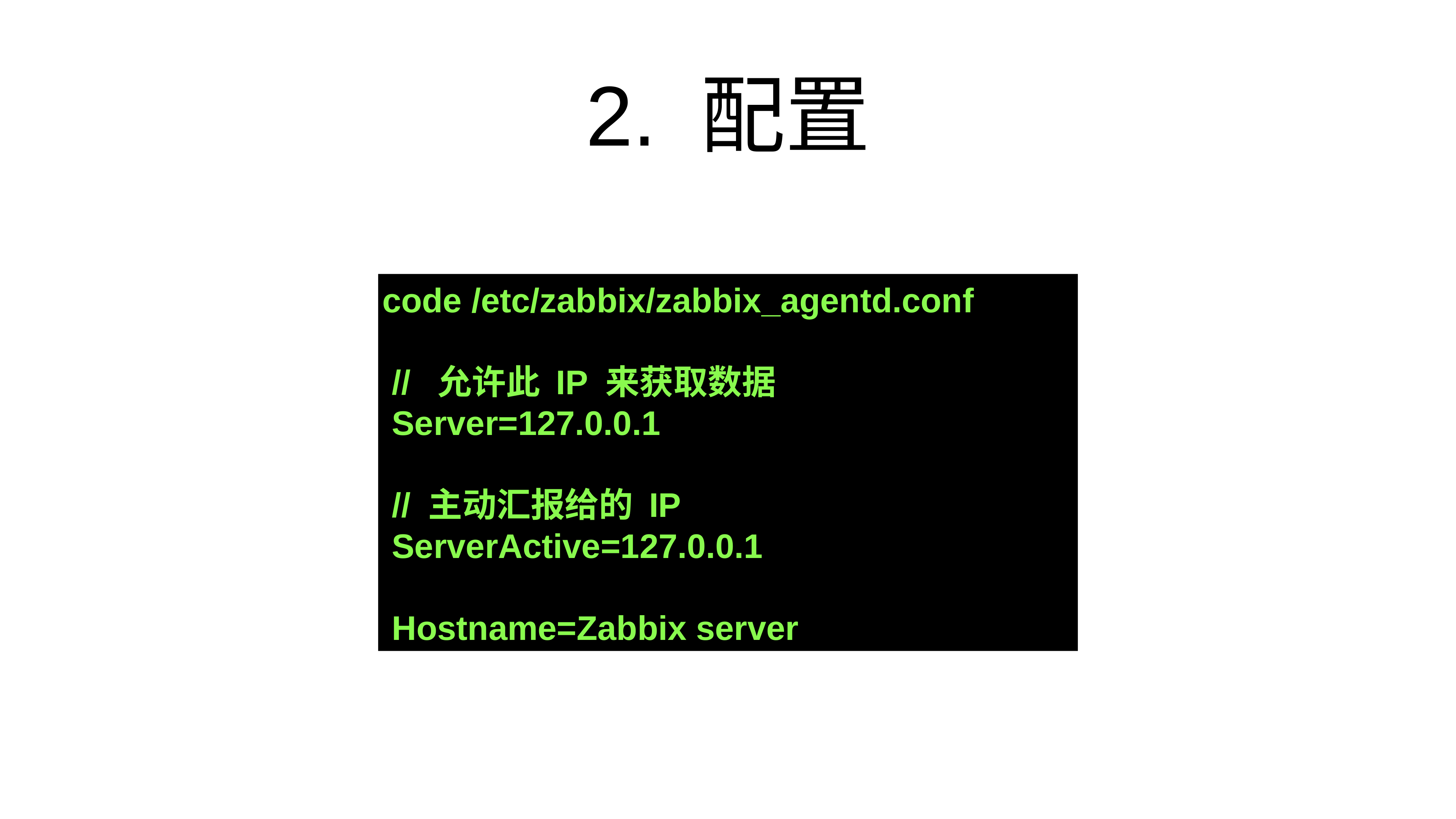

# 2. 配置
code /etc/zabbix/zabbix_agentd.conf

 //  允许此 IP 来获取数据
 Server=127.0.0.1

 // 主动汇报给的 IP
 ServerActive=127.0.0.1

 Hostname=Zabbix server